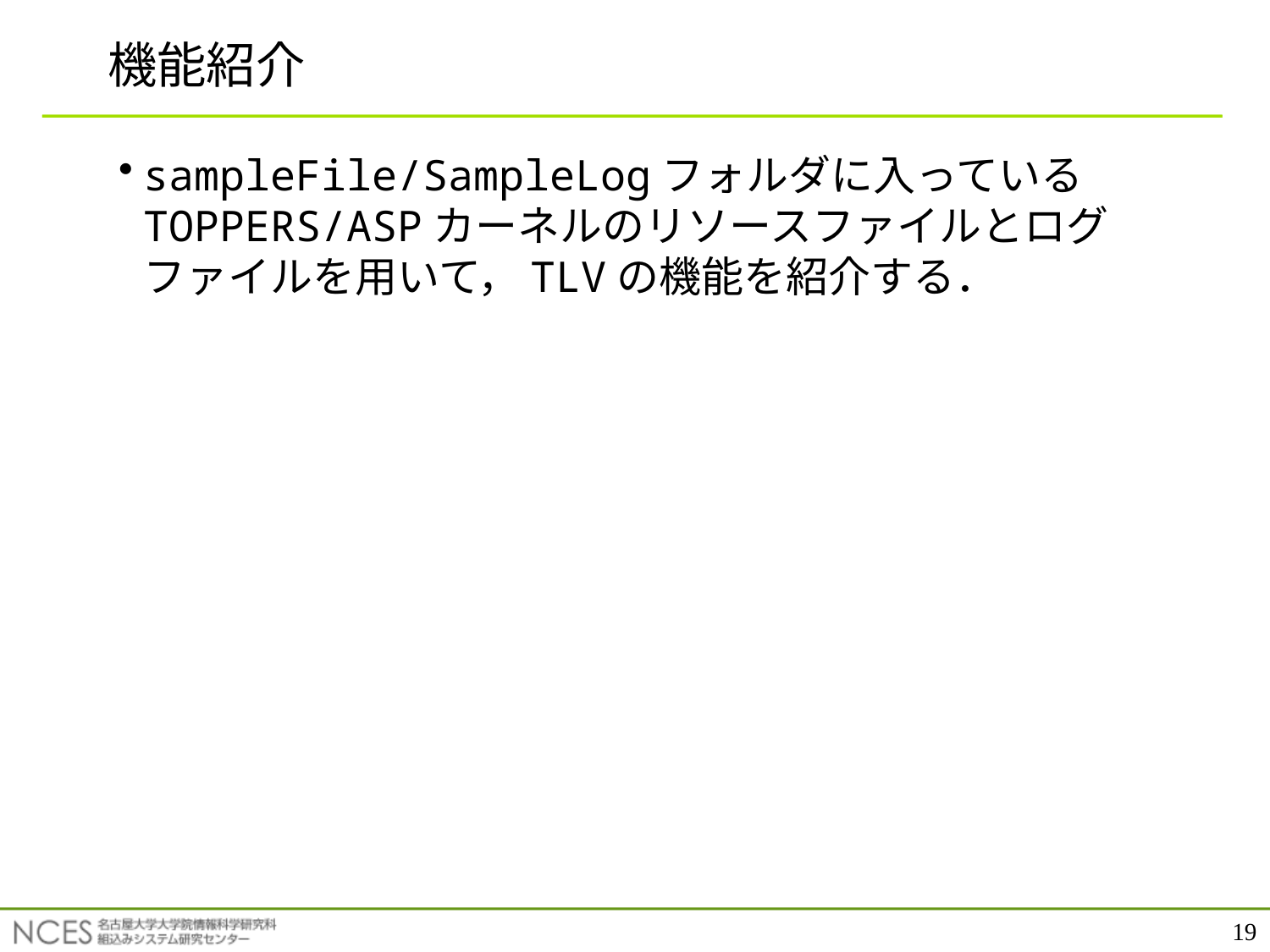

機能紹介
sampleFile/SampleLogフォルダに入っているTOPPERS/ASPカーネルのリソースファイルとログファイルを用いて，TLVの機能を紹介する．

19